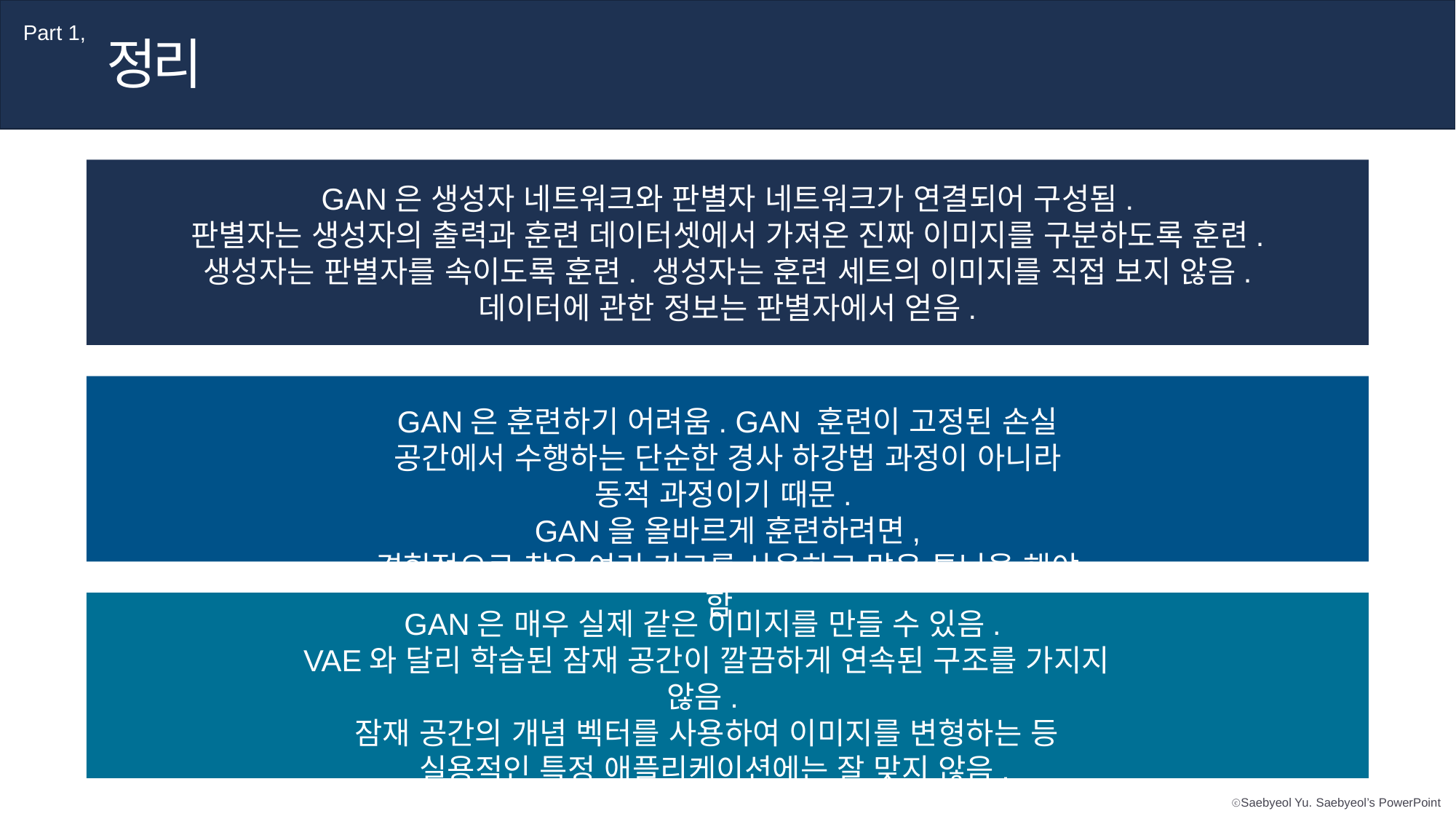

Part 1,
정리
GAN은 생성자 네트워크와 판별자 네트워크가 연결되어 구성됨.
판별자는 생성자의 출력과 훈련 데이터셋에서 가져온 진짜 이미지를 구분하도록 훈련.
생성자는 판별자를 속이도록 훈련. 생성자는 훈련 세트의 이미지를 직접 보지 않음.
데이터에 관한 정보는 판별자에서 얻음.

GAN은 훈련하기 어려움. GAN 훈련이 고정된 손실 공간에서 수행하는 단순한 경사 하강법 과정이 아니라 동적 과정이기 때문.
GAN을 올바르게 훈련하려면,
경험적으로 찾은 여러 기교를 사용하고 많은 튜닝을 해야 함.

GAN은 매우 실제 같은 이미지를 만들 수 있음.
VAE와 달리 학습된 잠재 공간이 깔끔하게 연속된 구조를 가지지 않음.
잠재 공간의 개념 벡터를 사용하여 이미지를 변형하는 등
 실용적인 특정 애플리케이션에는 잘 맞지 않음.